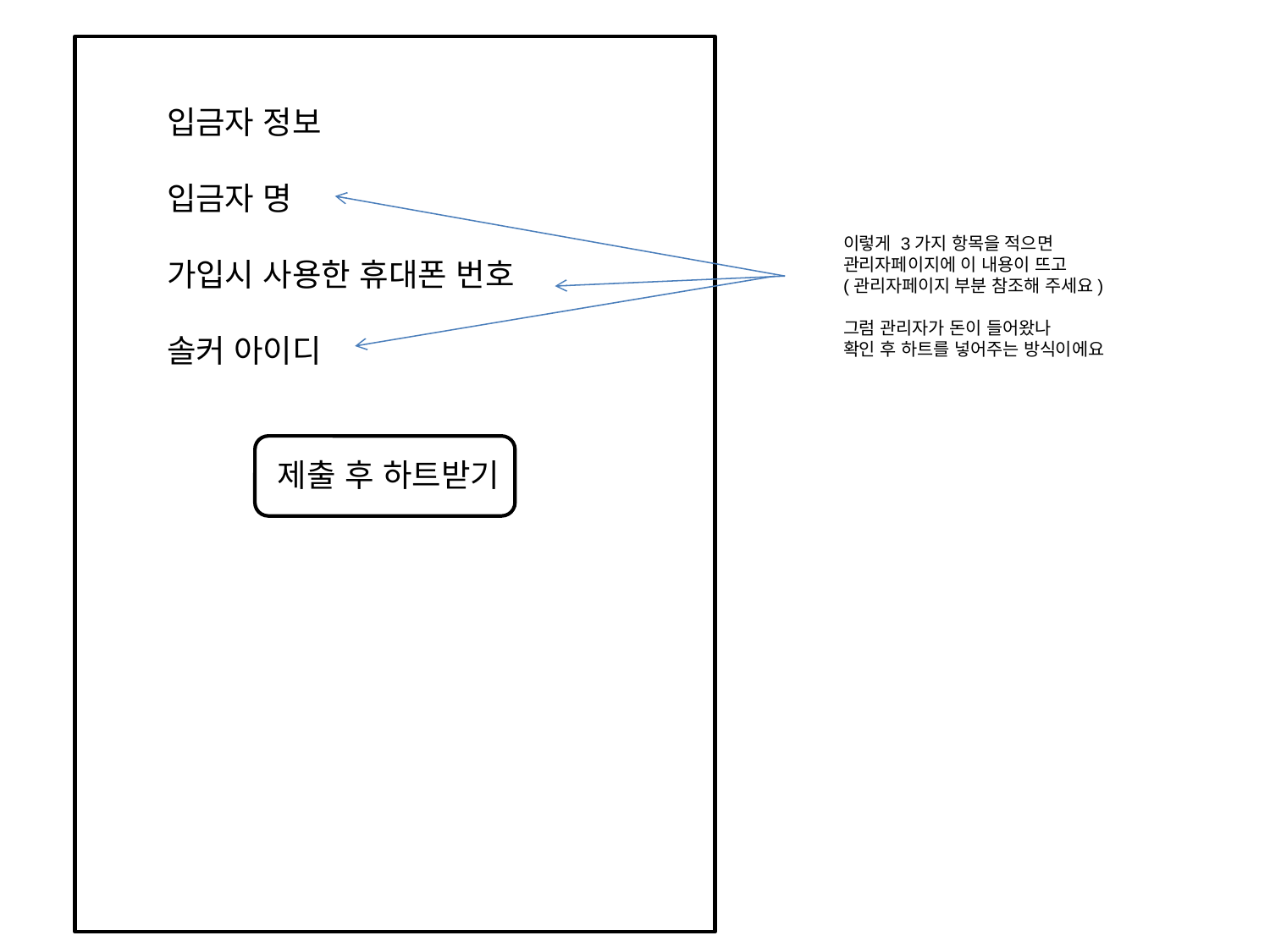

입금자 정보

입금자 명

가입시 사용한 휴대폰 번호

솔커 아이디
이렇게 3가지 항목을 적으면
관리자페이지에 이 내용이 뜨고
(관리자페이지 부분 참조해 주세요)

그럼 관리자가 돈이 들어왔나
확인 후 하트를 넣어주는 방식이에요

제출 후 하트받기